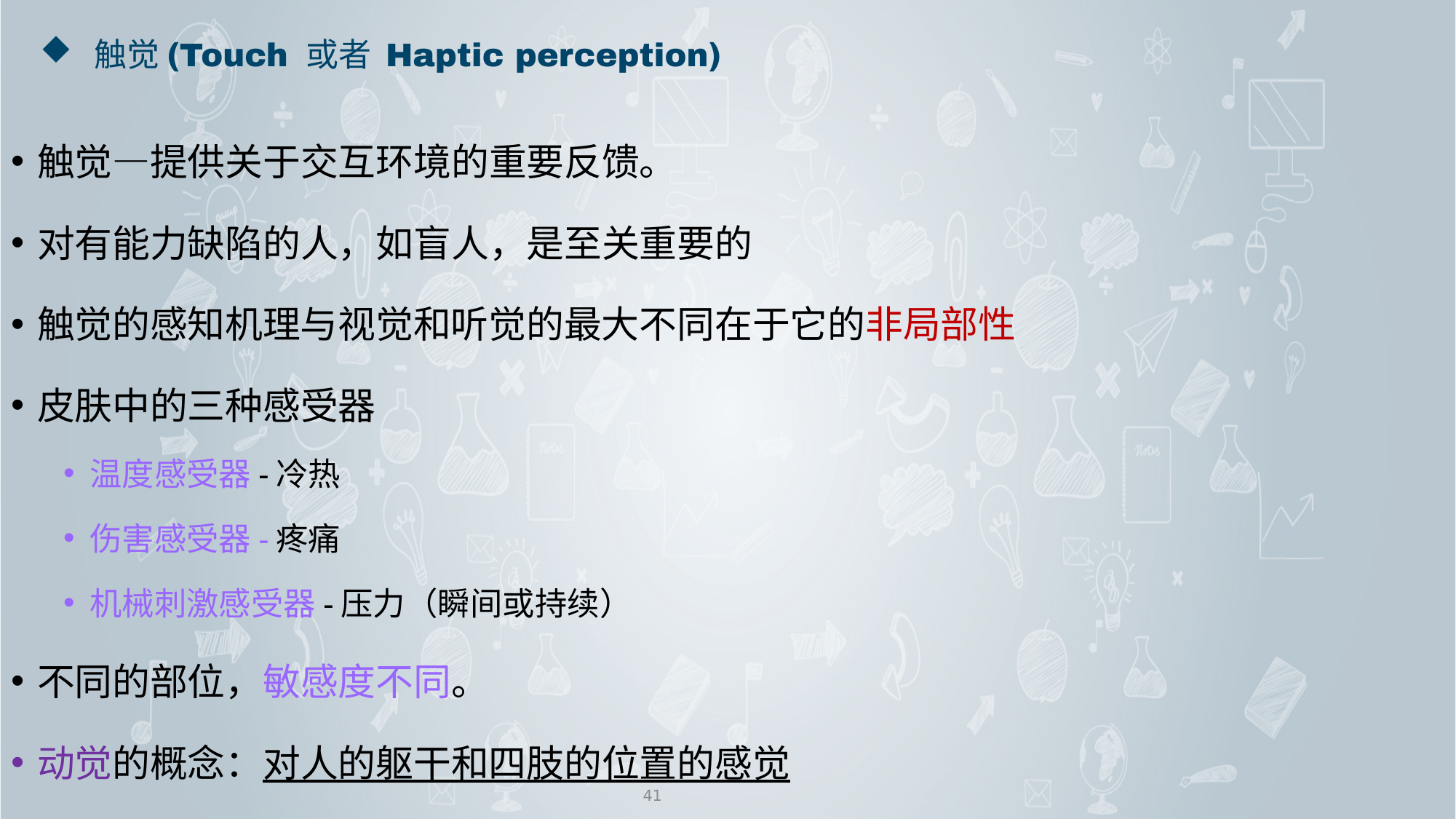

# 触觉(Touch 或者 Haptic perception)
触觉—提供关于交互环境的重要反馈。
对有能力缺陷的人，如盲人，是至关重要的
触觉的感知机理与视觉和听觉的最大不同在于它的非局部性
皮肤中的三种感受器
温度感受器-冷热
伤害感受器-疼痛
机械刺激感受器-压力（瞬间或持续）
不同的部位，敏感度不同。
动觉的概念：对人的躯干和四肢的位置的感觉
41